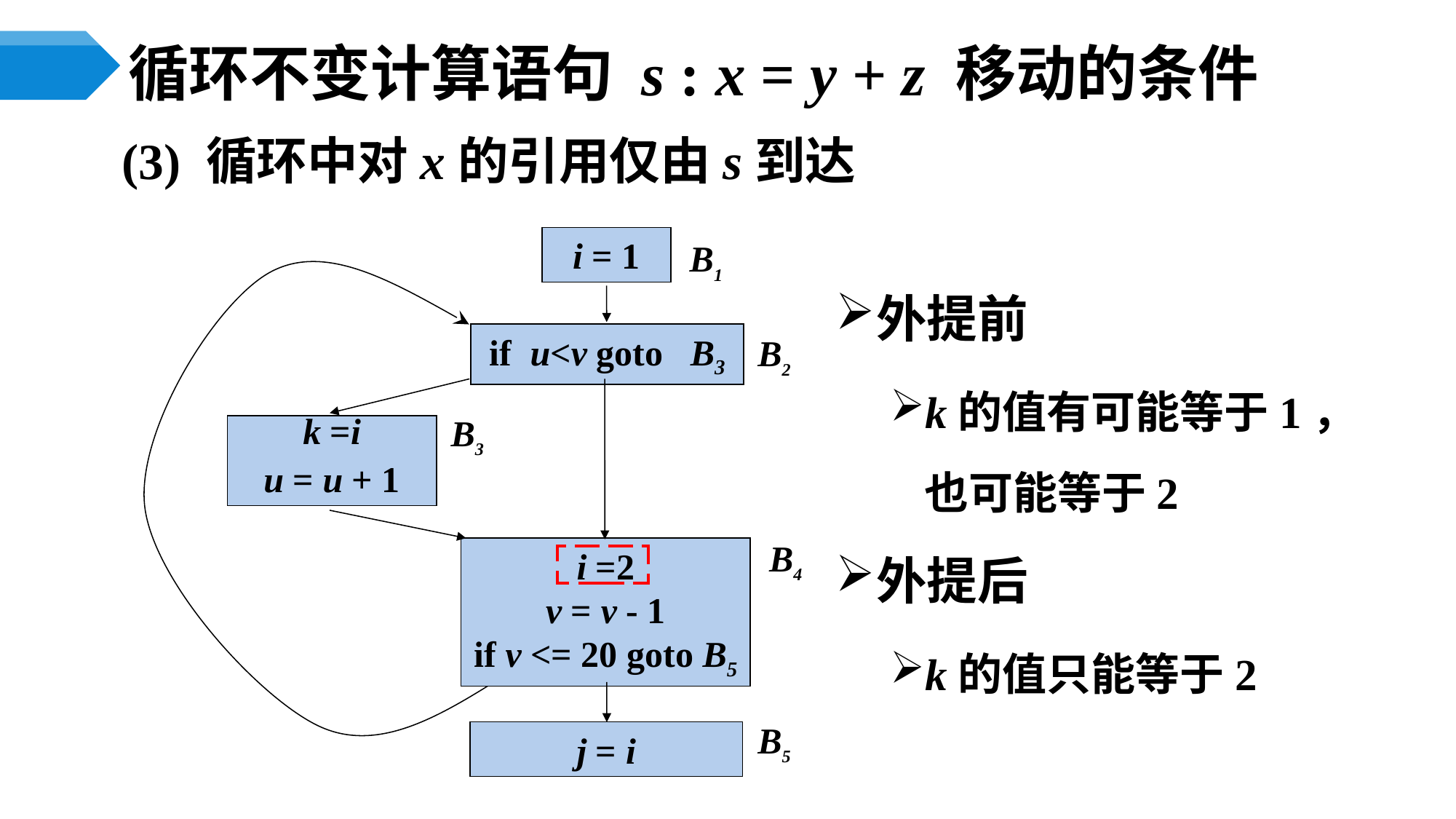

# 循环不变计算语句 s : x = y + z 移动的条件
(3) 循环中对x的引用仅由s到达
i = 1
B1

if  u<v goto   B3
B2

B3
k =i
u = u + 1

i =2
v = v - 1
if v <= 20 goto B5
B4

B5
j = i

外提前
k的值有可能等于1，也可能等于2
外提后
k的值只能等于2